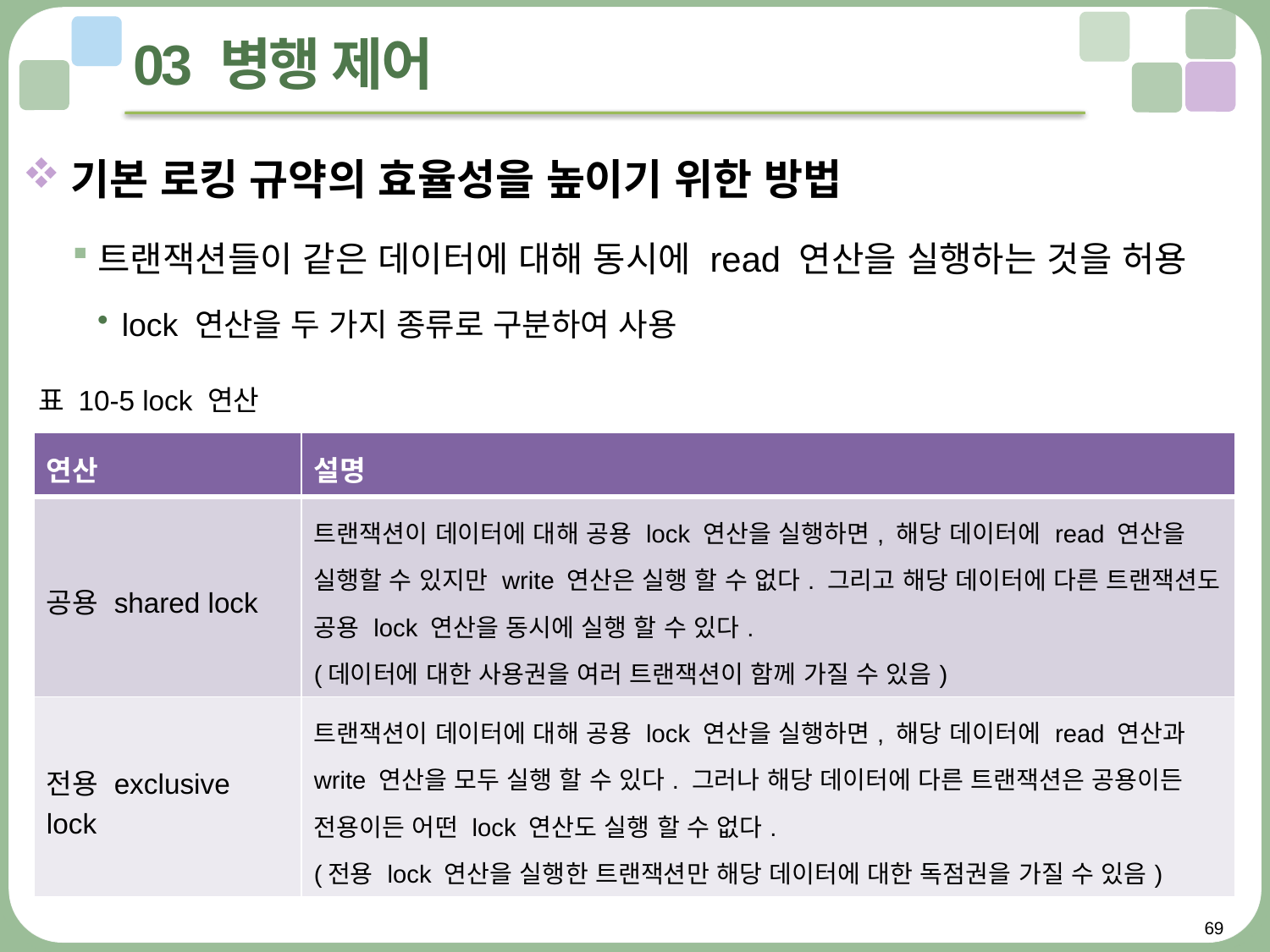

# 03 병행 제어
기본 로킹 규약의 효율성을 높이기 위한 방법
트랜잭션들이 같은 데이터에 대해 동시에 read 연산을 실행하는 것을 허용
lock 연산을 두 가지 종류로 구분하여 사용
표 10-5 lock 연산
| 연산 | 설명 |
| --- | --- |
| 공용 shared lock | 트랜잭션이 데이터에 대해 공용 lock 연산을 실행하면, 해당 데이터에 read 연산을 실행할 수 있지만 write 연산은 실행 할 수 없다. 그리고 해당 데이터에 다른 트랜잭션도 공용 lock 연산을 동시에 실행 할 수 있다. (데이터에 대한 사용권을 여러 트랜잭션이 함께 가질 수 있음) |
| 전용 exclusive lock | 트랜잭션이 데이터에 대해 공용 lock 연산을 실행하면, 해당 데이터에 read 연산과 write 연산을 모두 실행 할 수 있다. 그러나 해당 데이터에 다른 트랜잭션은 공용이든 전용이든 어떤 lock 연산도 실행 할 수 없다. (전용 lock 연산을 실행한 트랜잭션만 해당 데이터에 대한 독점권을 가질 수 있음) |